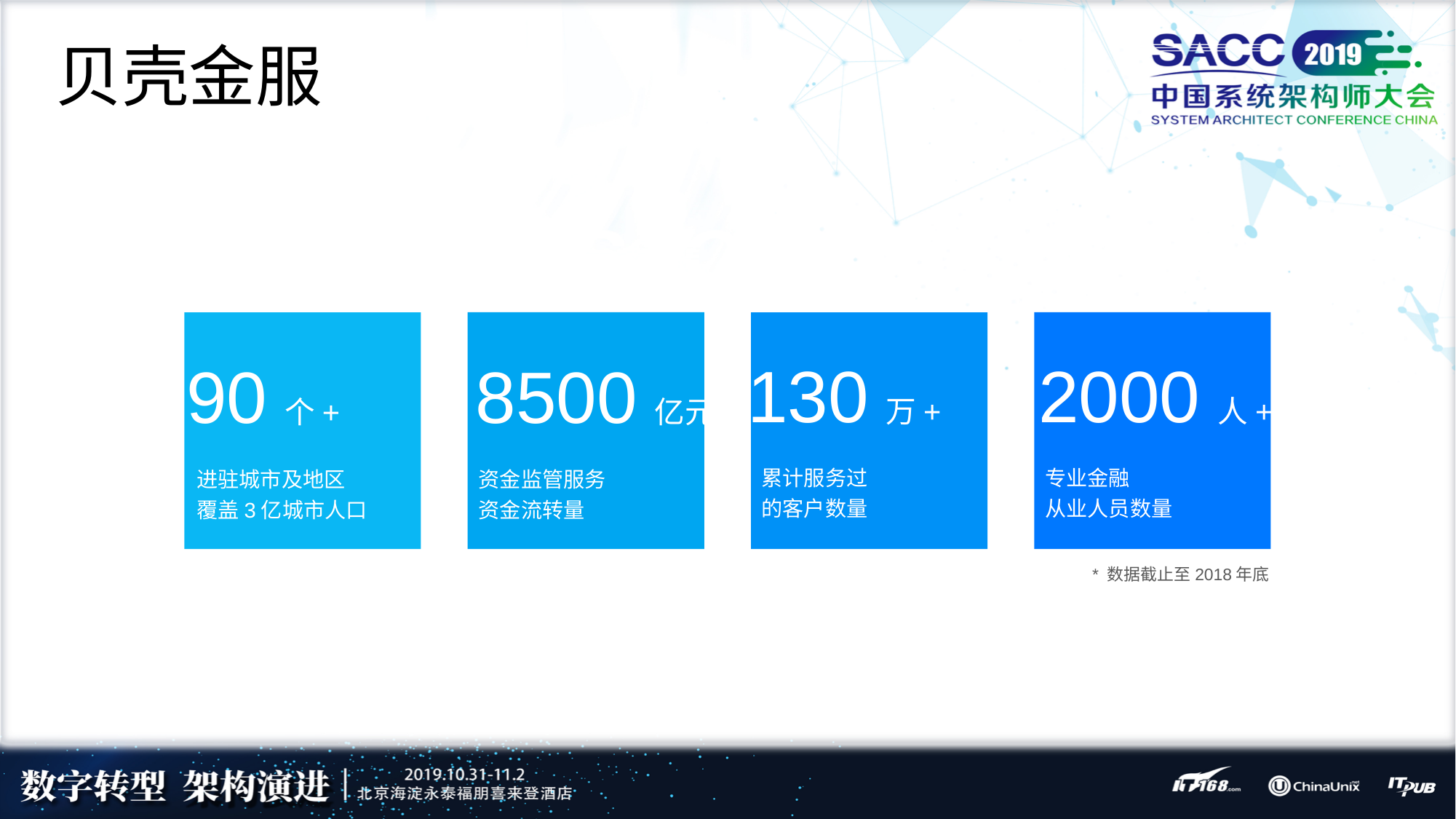

# 贝壳金服

130万+
2000人+
90个+
8500亿元
累计服务过
的客户数量
专业金融
从业人员数量
进驻城市及地区
覆盖3亿城市人口
资金监管服务
资金流转量
* 数据截止至2018年底